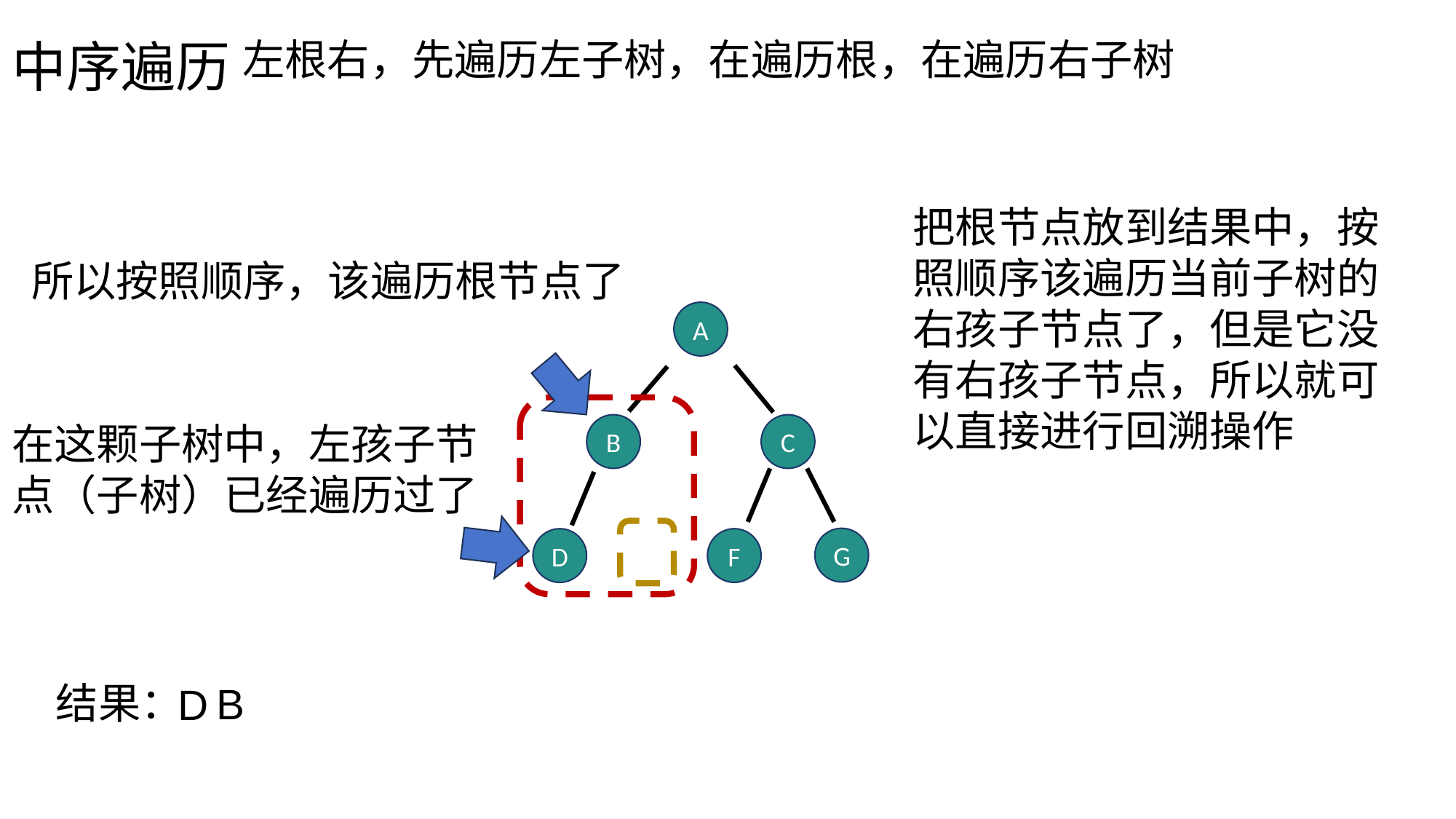

中序遍历
左根右，先遍历左子树，在遍历根，在遍历右子树
把根节点放到结果中，按照顺序该遍历当前子树的右孩子节点了，但是它没有右孩子节点，所以就可以直接进行回溯操作
所以按照顺序，该遍历根节点了
A

在这颗子树中，左孩子节点（子树）已经遍历过了
B
C

G
D
F
结果：
B
D